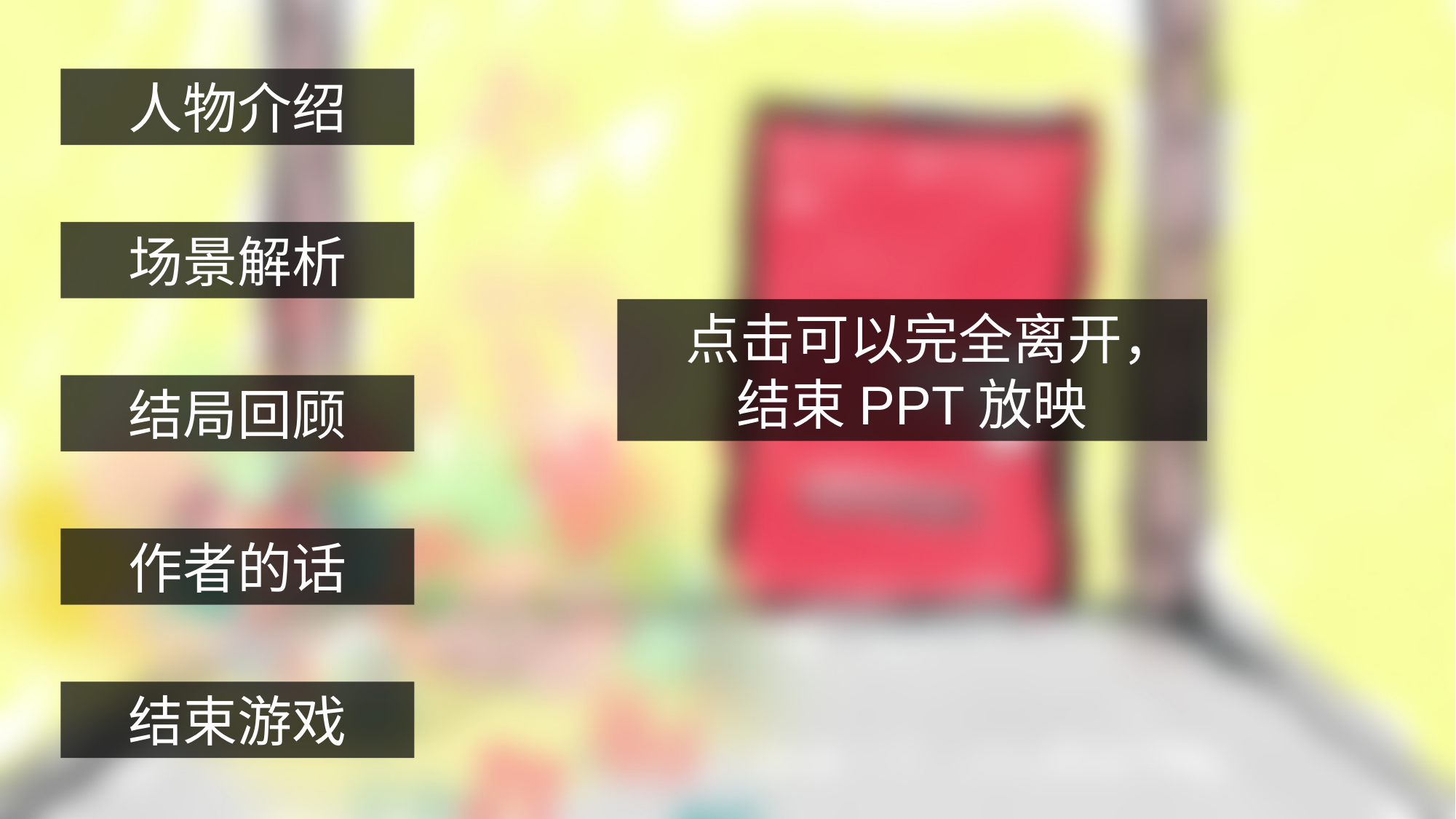

人物介绍
场景解析
  点击可以完全离开，
结束PPT放映
结局回顾
作者的话
结束游戏